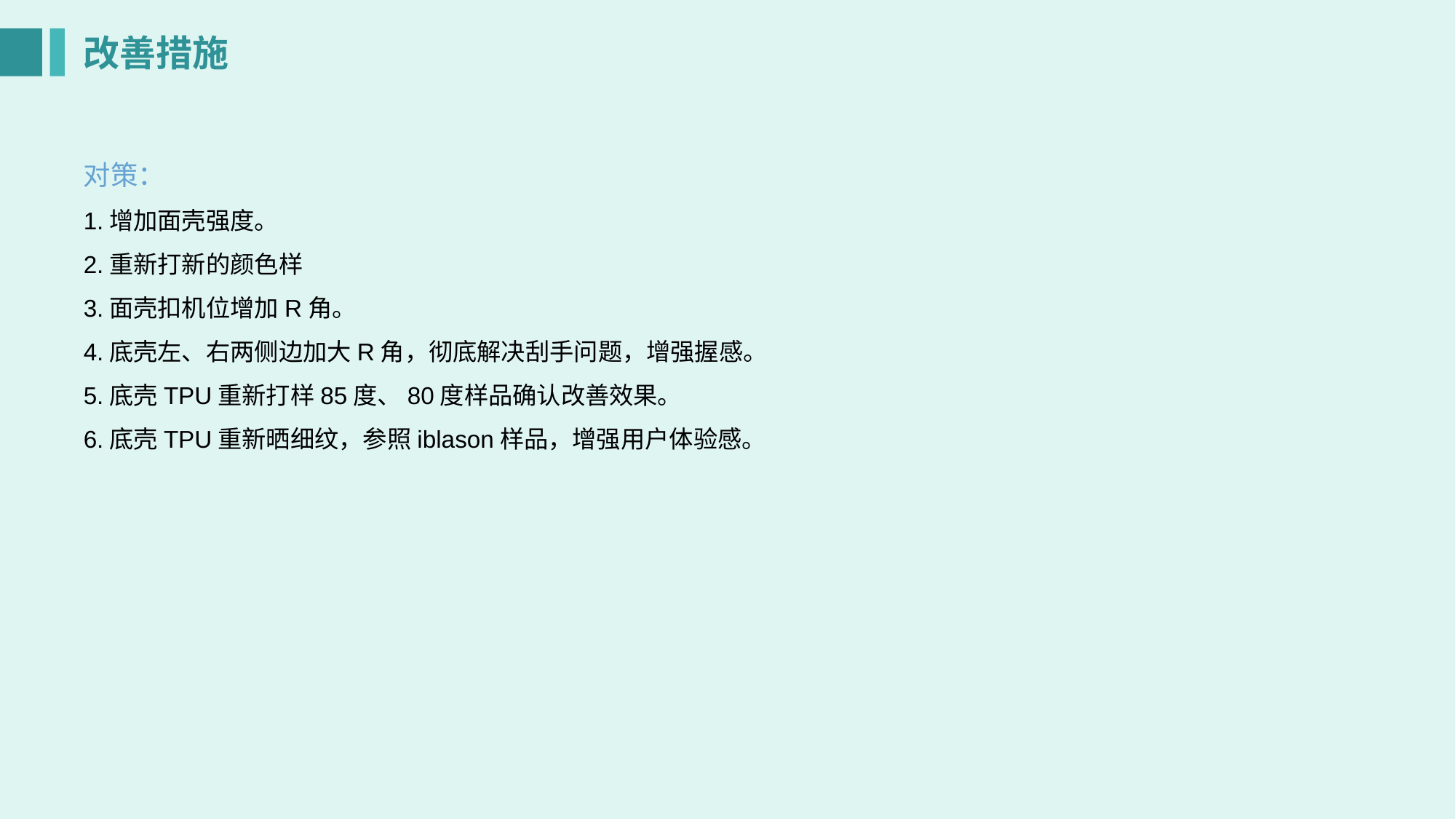

改善措施

对策：
1.增加面壳强度。
2.重新打新的颜色样
3.面壳扣机位增加R角。
4.底壳左、右两侧边加大R角，彻底解决刮手问题，增强握感。
5.底壳TPU重新打样85度、80度样品确认改善效果。
6.底壳TPU重新晒细纹，参照iblason样品，增强用户体验感。